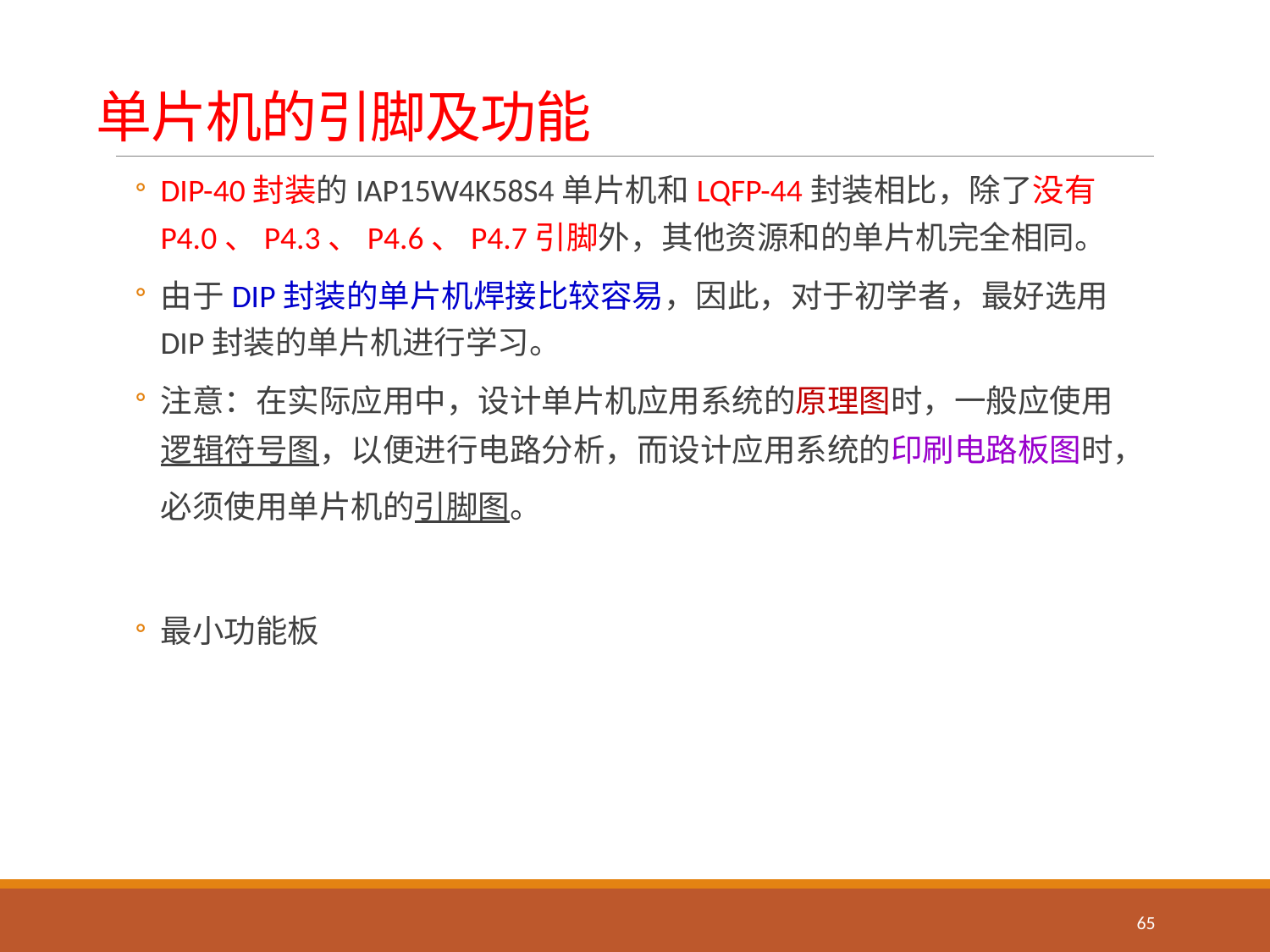

# 单片机的引脚及功能
DIP-40封装的IAP15W4K58S4单片机和LQFP-44封装相比，除了没有P4.0、P4.3、P4.6、P4.7引脚外，其他资源和的单片机完全相同。
由于DIP封装的单片机焊接比较容易，因此，对于初学者，最好选用DIP封装的单片机进行学习。
注意：在实际应用中，设计单片机应用系统的原理图时，一般应使用逻辑符号图，以便进行电路分析，而设计应用系统的印刷电路板图时，必须使用单片机的引脚图。

最小功能板

65